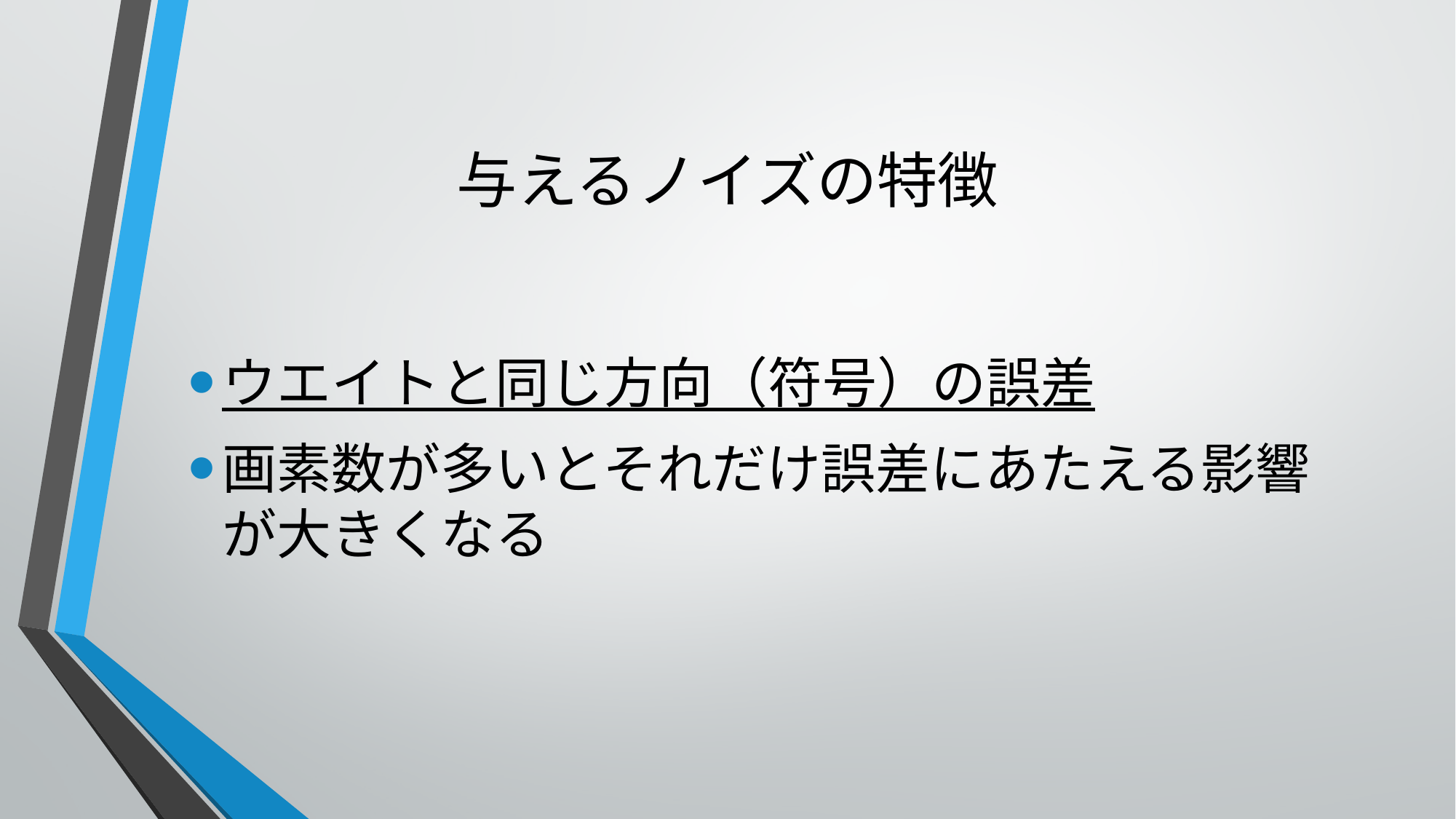

# 与えるノイズの特徴
ウエイトと同じ方向（符号）の誤差
画素数が多いとそれだけ誤差にあたえる影響が大きくなる